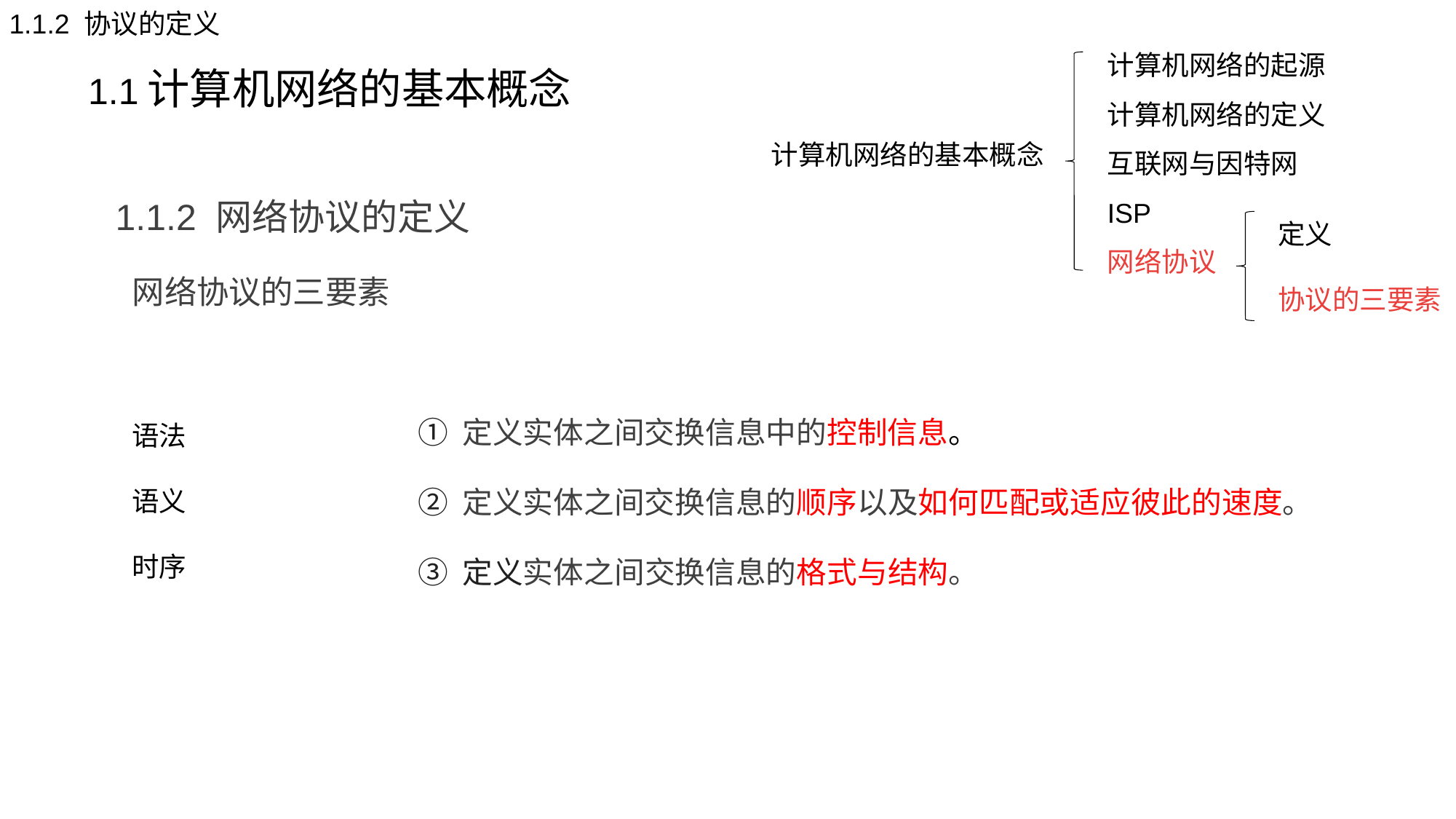

1.1.2 协议的定义
计算机网络的起源
计算机网络的定义
互联网与因特网
ISP
网络协议

计算机网络的基本概念

 定义

 协议的三要素
# 1.1计算机网络的基本概念
1.1.2 网络协议的定义
     网络协议的三要素

                                                 ① 定义实体之间交换信息中的控制信息。
                                                 ② 定义实体之间交换信息的顺序以及如何匹配或适应彼此的速度。
                                                 ③ 定义实体之间交换信息的格式与结构。
语法

语义

时序